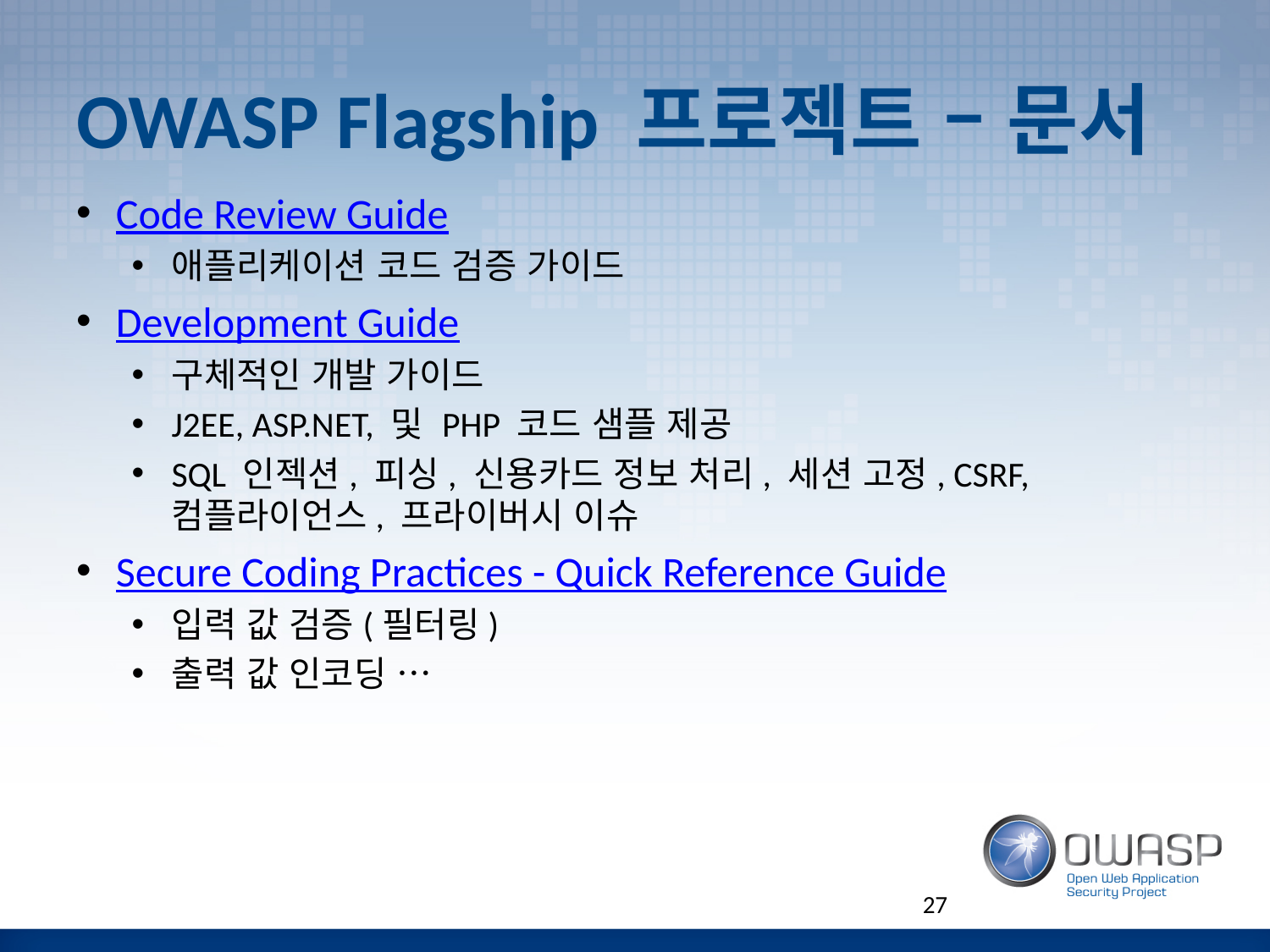

# OWASP Flagship 프로젝트 – 문서
Code Review Guide
애플리케이션 코드 검증 가이드
Development Guide
구체적인 개발 가이드
J2EE, ASP.NET, 및 PHP 코드 샘플 제공
SQL 인젝션, 피싱, 신용카드 정보 처리, 세션 고정, CSRF, 컴플라이언스, 프라이버시 이슈
Secure Coding Practices - Quick Reference Guide
입력 값 검증(필터링)
출력 값 인코딩 …
27